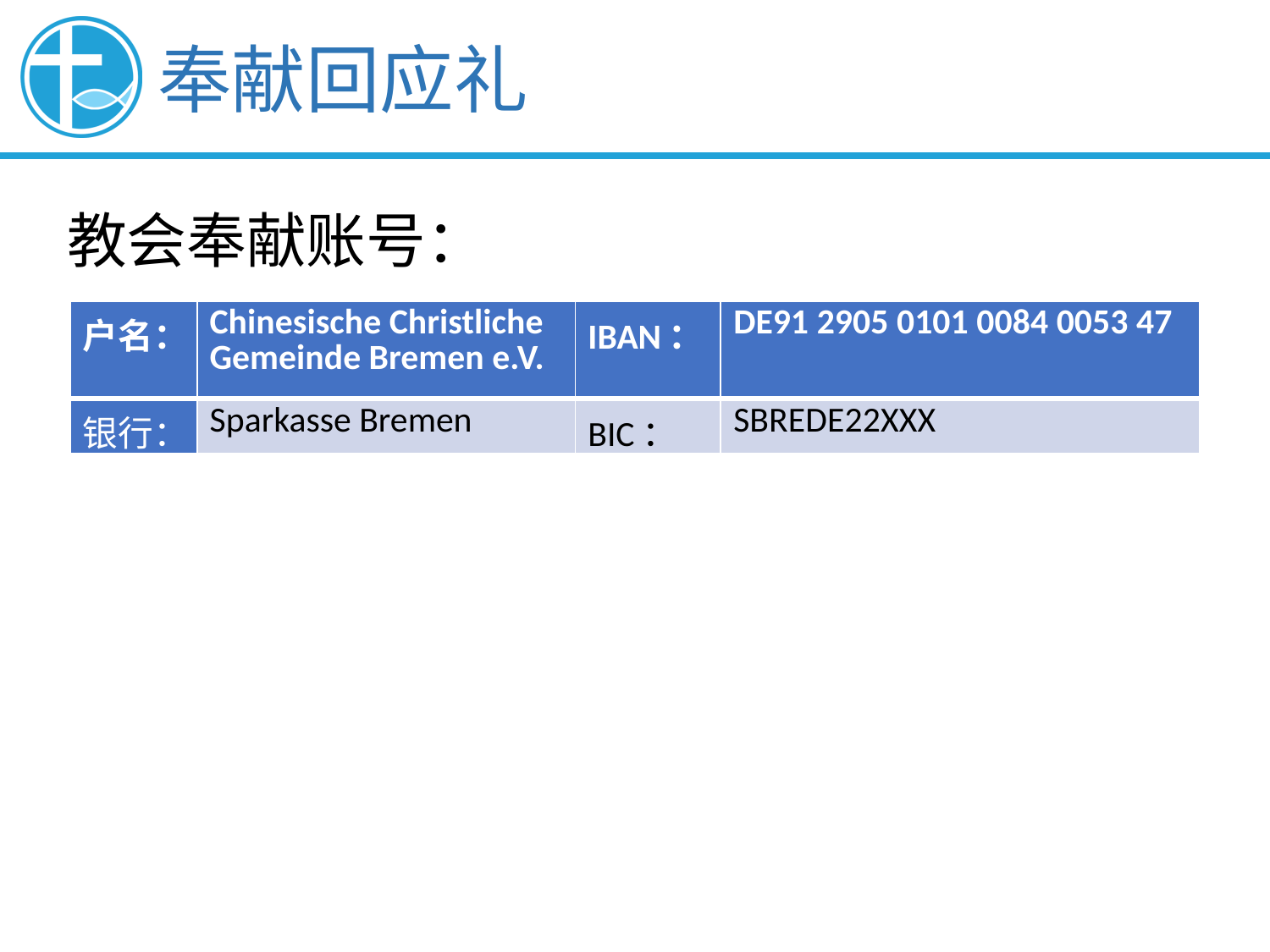

奉献回应礼
教会奉献账号：
| 户名： | Chinesische Christliche Gemeinde Bremen e.V. | IBAN： | DE91 2905 0101 0084 0053 47 |
| --- | --- | --- | --- |
| 银行： | Sparkasse Bremen | BIC： | SBREDE22XXX |